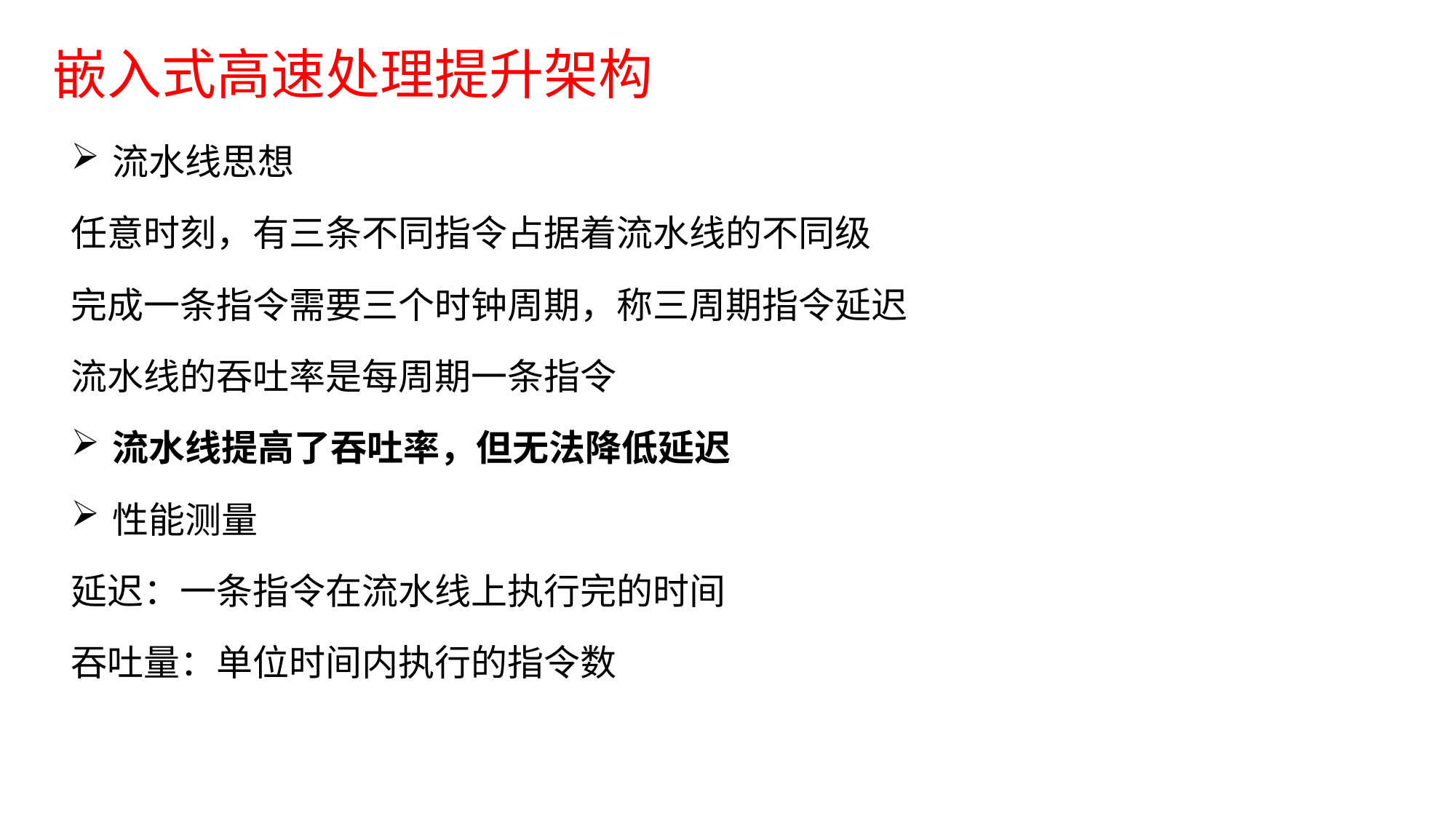

# 嵌入式高速处理提升架构
流水线思想
任意时刻，有三条不同指令占据着流水线的不同级
完成一条指令需要三个时钟周期，称三周期指令延迟
流水线的吞吐率是每周期一条指令
流水线提高了吞吐率，但无法降低延迟
性能测量
延迟：一条指令在流水线上执行完的时间
吞吐量：单位时间内执行的指令数

36